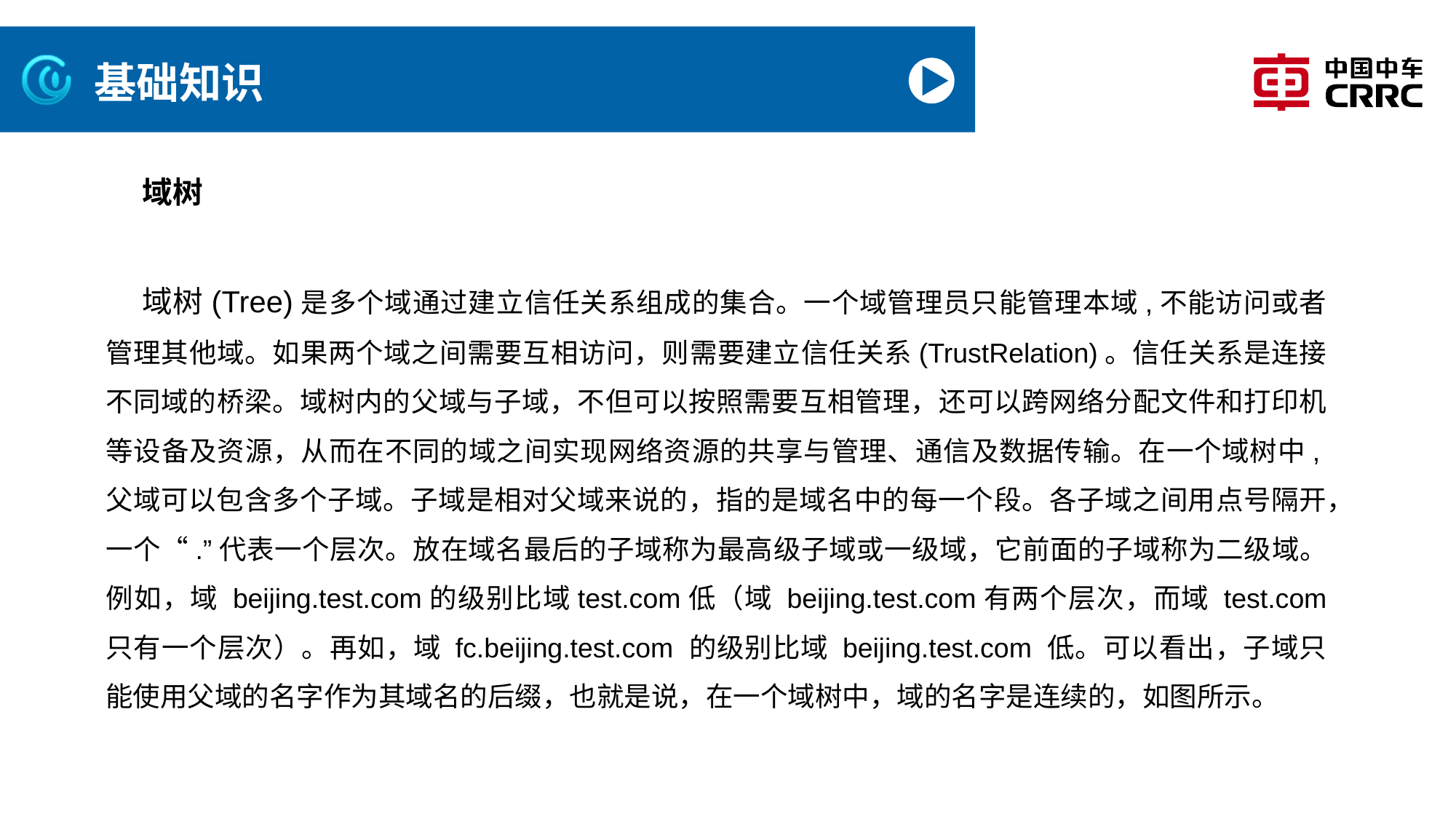

# 基础知识
域树

域树(Tree)是多个域通过建立信任关系组成的集合。一个域管理员只能管理本域,不能访问或者管理其他域。如果两个域之间需要互相访问，则需要建立信任关系(TrustRelation)。信任关系是连接不同域的桥梁。域树内的父域与子域，不但可以按照需要互相管理，还可以跨网络分配文件和打印机等设备及资源，从而在不同的域之间实现网络资源的共享与管理、通信及数据传输。在一个域树中,父域可以包含多个子域。子域是相对父域来说的，指的是域名中的每一个段。各子域之间用点号隔开，一个“.”代表一个层次。放在域名最后的子域称为最高级子域或一级域，它前面的子域称为二级域。例如，域 beijing.test.com的级别比域test.com低（域 beijing.test.com有两个层次，而域 test.com 只有一个层次）。再如，域 fc.beijing.test.com 的级别比域 beijing.test.com 低。可以看出，子域只能使用父域的名字作为其域名的后缀，也就是说，在一个域树中，域的名字是连续的，如图所示。
12